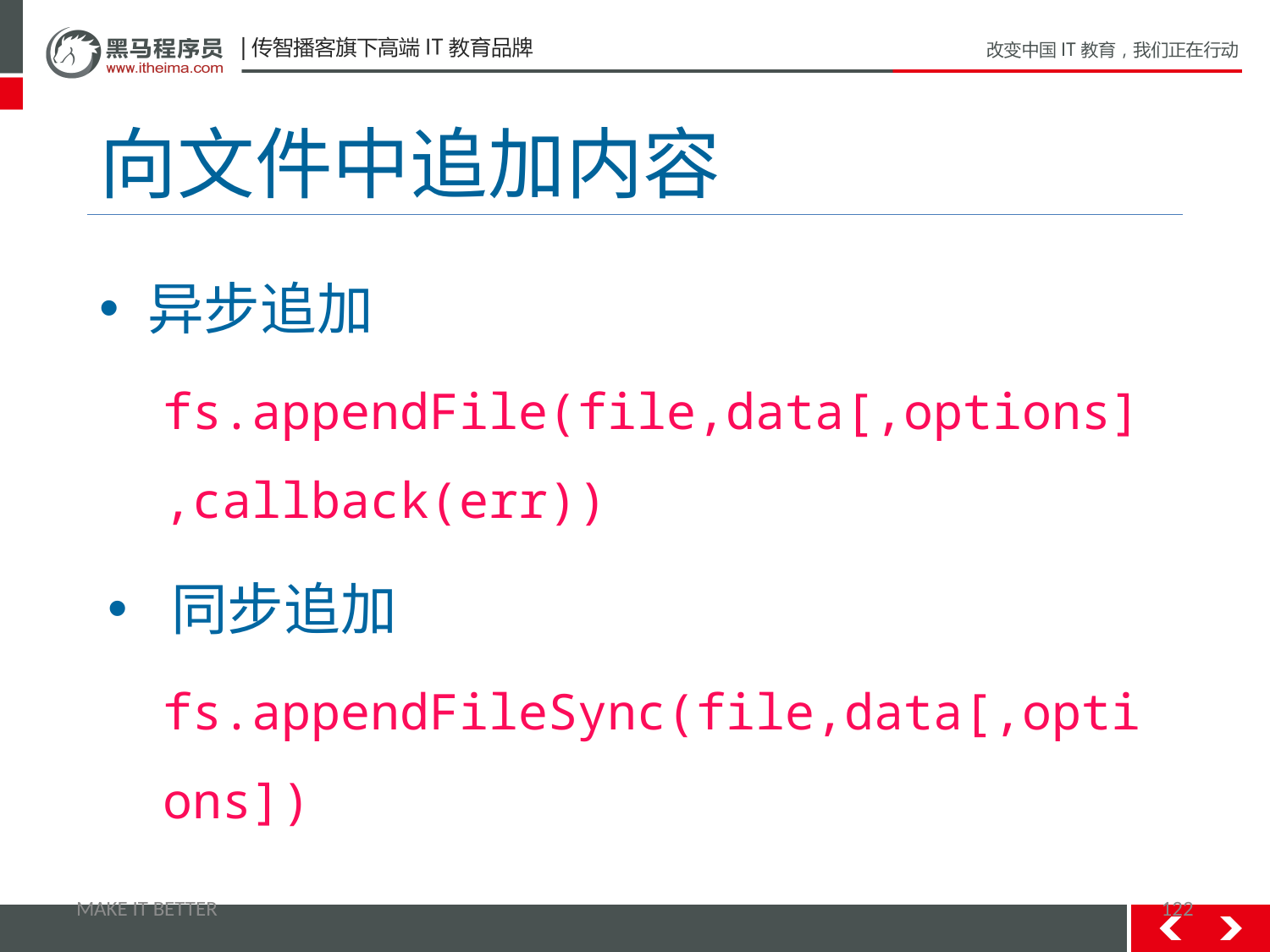

# 向文件中追加内容
异步追加
fs.appendFile(file,data[,options],callback(err))
同步追加
fs.appendFileSync(file,data[,options])
MAKE IT BETTER
122